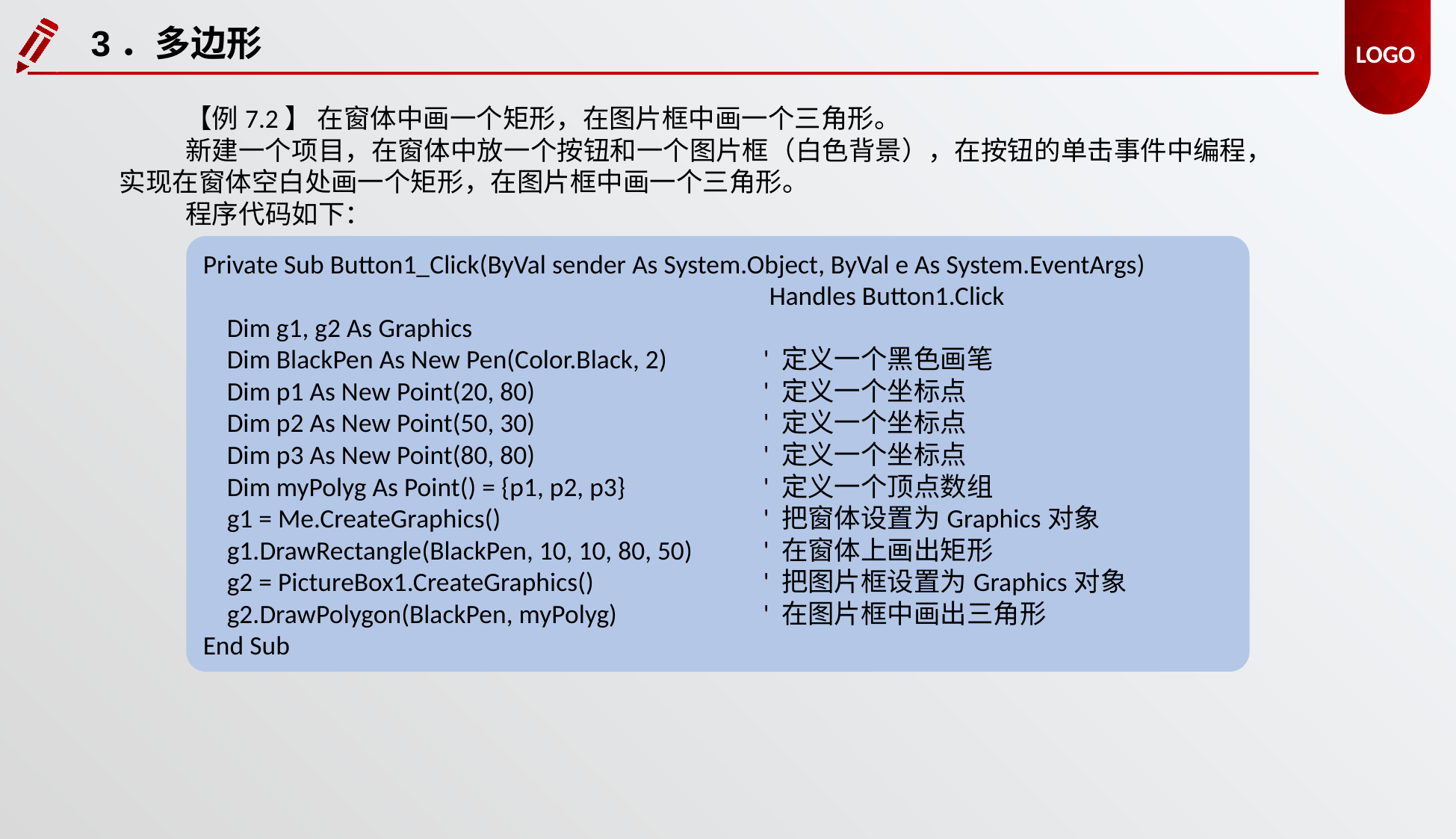

3．多边形
【例7.2】 在窗体中画一个矩形，在图片框中画一个三角形。
新建一个项目，在窗体中放一个按钮和一个图片框（白色背景），在按钮的单击事件中编程，实现在窗体空白处画一个矩形，在图片框中画一个三角形。
程序代码如下：
Private Sub Button1_Click(ByVal sender As System.Object, ByVal e As System.EventArgs)
					 Handles Button1.Click
    Dim g1, g2 As Graphics
    Dim BlackPen As New Pen(Color.Black, 2) 	' 定义一个黑色画笔
    Dim p1 As New Point(20, 80) 		' 定义一个坐标点
    Dim p2 As New Point(50, 30) 		' 定义一个坐标点
    Dim p3 As New Point(80, 80) 		' 定义一个坐标点
    Dim myPolyg As Point() = {p1, p2, p3} 		' 定义一个顶点数组
    g1 = Me.CreateGraphics() 			' 把窗体设置为Graphics对象
    g1.DrawRectangle(BlackPen, 10, 10, 80, 50) 	' 在窗体上画出矩形
    g2 = PictureBox1.CreateGraphics() 		' 把图片框设置为Graphics对象
    g2.DrawPolygon(BlackPen, myPolyg) 		' 在图片框中画出三角形
End Sub